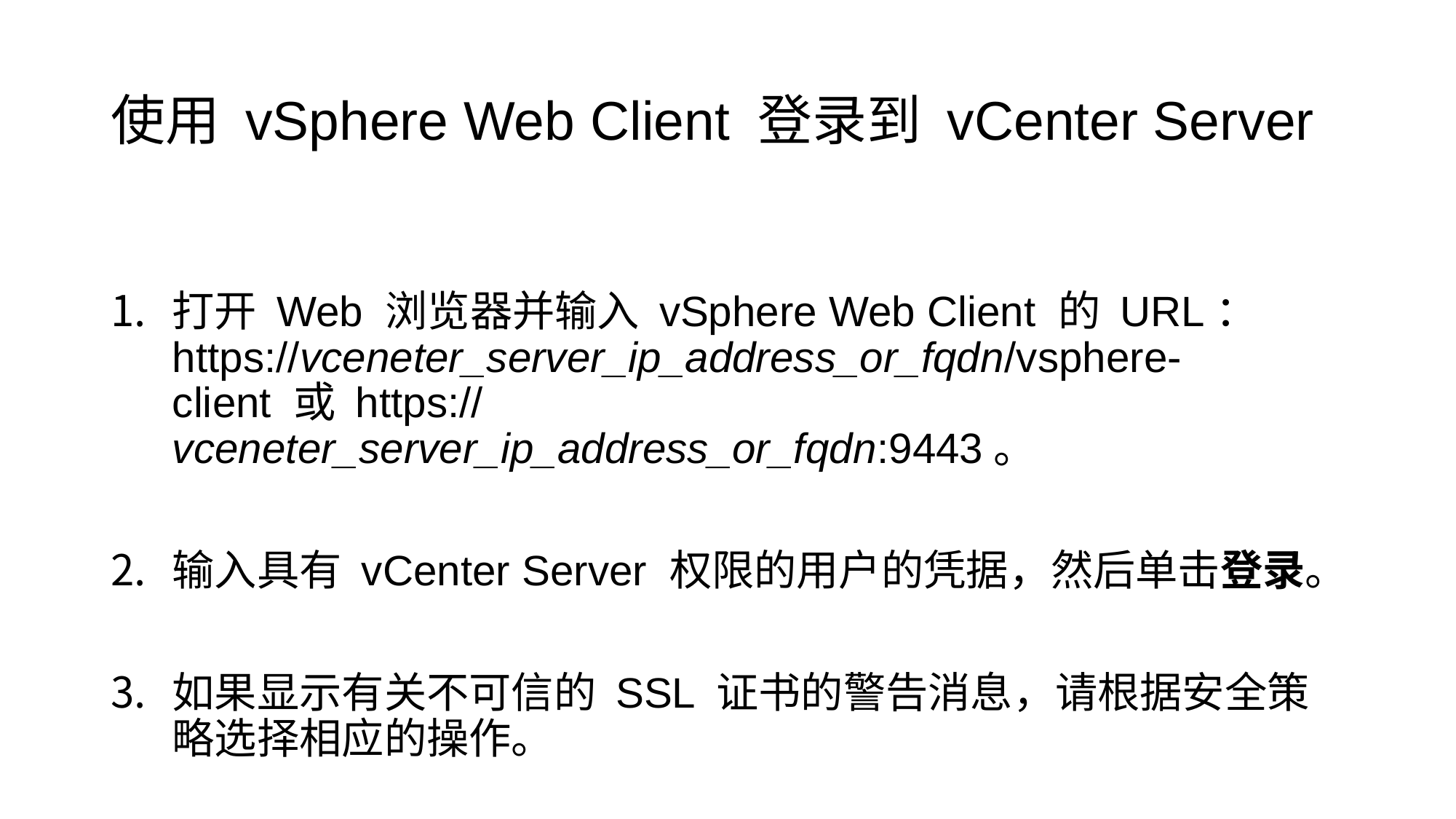

# 使用 vSphere Web Client 登录到 vCenter Server

打开 Web 浏览器并输入 vSphere Web Client 的 URL：https://vceneter_server_ip_address_or_fqdn/vsphere-client 或 https://vceneter_server_ip_address_or_fqdn:9443。

输入具有 vCenter Server 权限的用户的凭据，然后单击登录。

如果显示有关不可信的 SSL 证书的警告消息，请根据安全策略选择相应的操作。